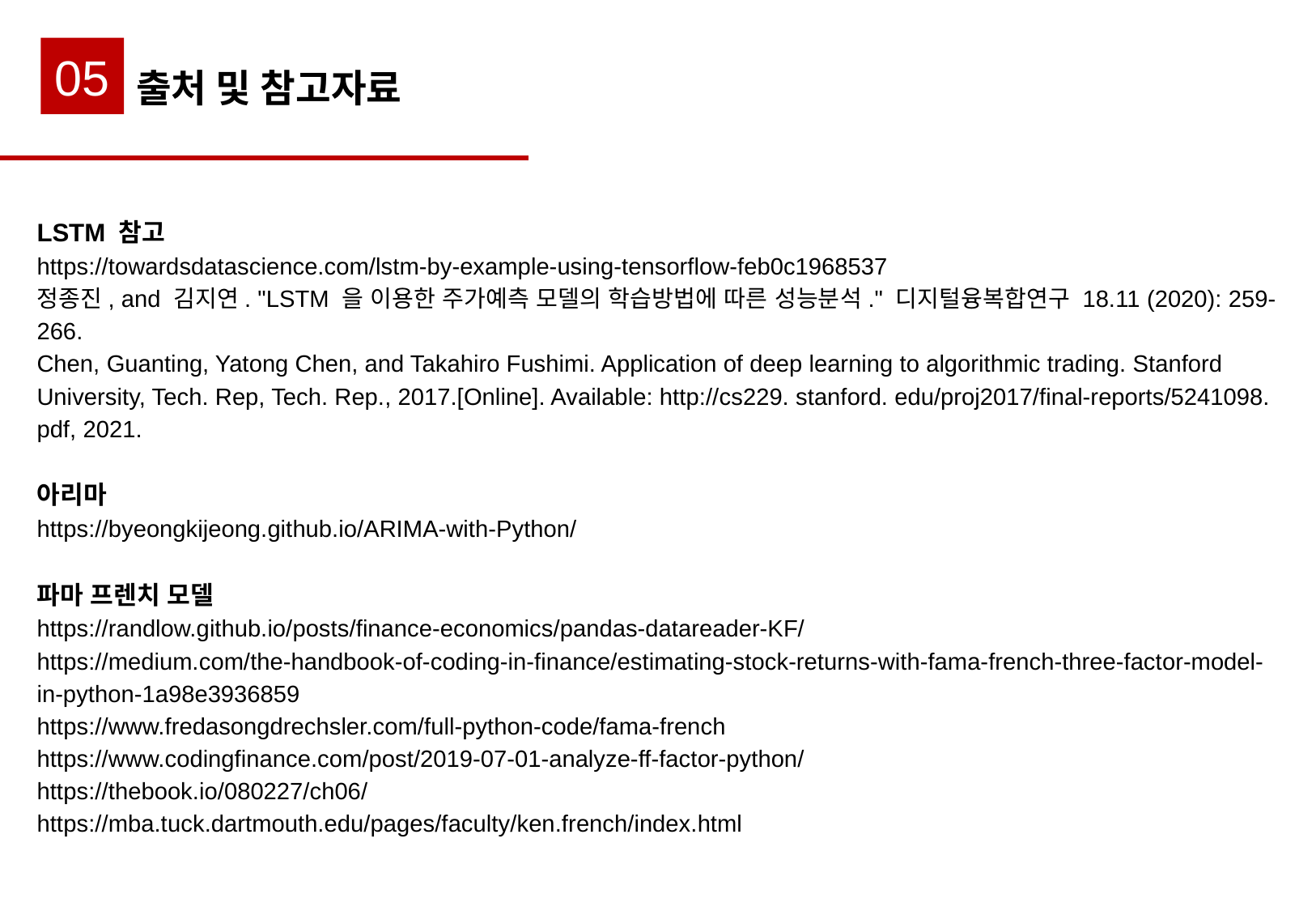

05
출처 및 참고자료
LSTM 참고
https://towardsdatascience.com/lstm-by-example-using-tensorflow-feb0c1968537
정종진, and 김지연. "LSTM 을 이용한 주가예측 모델의 학습방법에 따른 성능분석." 디지털융복합연구 18.11 (2020): 259-266.
Chen, Guanting, Yatong Chen, and Takahiro Fushimi. Application of deep learning to algorithmic trading. Stanford University, Tech. Rep, Tech. Rep., 2017.[Online]. Available: http://cs229. stanford. edu/proj2017/final-reports/5241098. pdf, 2021.

아리마
https://byeongkijeong.github.io/ARIMA-with-Python/

파마 프렌치 모델
https://randlow.github.io/posts/finance-economics/pandas-datareader-KF/
https://medium.com/the-handbook-of-coding-in-finance/estimating-stock-returns-with-fama-french-three-factor-model-in-python-1a98e3936859
https://www.fredasongdrechsler.com/full-python-code/fama-french
https://www.codingfinance.com/post/2019-07-01-analyze-ff-factor-python/
https://thebook.io/080227/ch06/
https://mba.tuck.dartmouth.edu/pages/faculty/ken.french/index.html